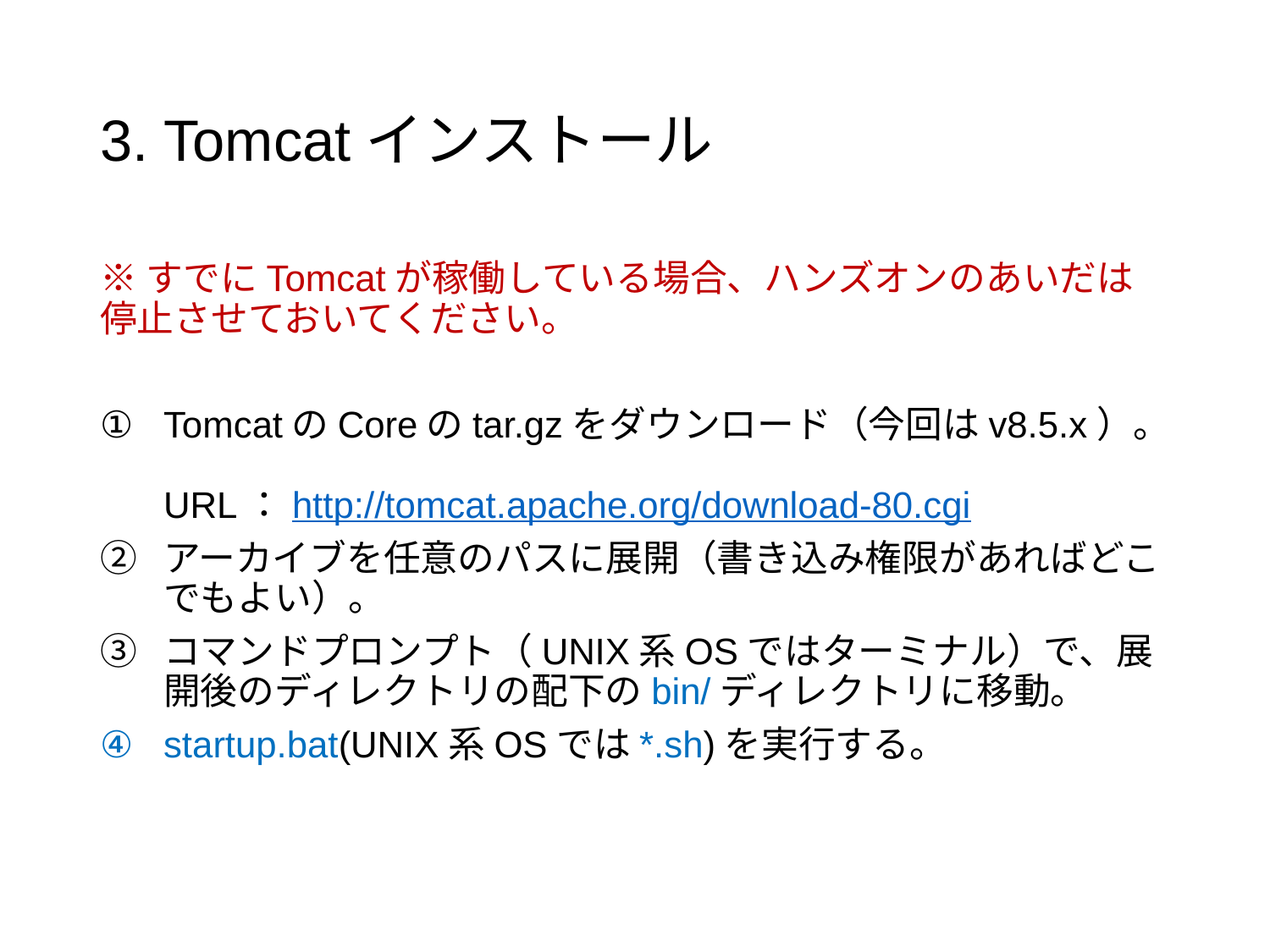

# 3. Tomcatインストール
※すでにTomcatが稼働している場合、ハンズオンのあいだは停止させておいてください。

TomcatのCoreのtar.gzをダウンロード（今回はv8.5.x）。
URL：http://tomcat.apache.org/download-80.cgi
アーカイブを任意のパスに展開（書き込み権限があればどこでもよい）。
コマンドプロンプト（UNIX系OSではターミナル）で、展開後のディレクトリの配下のbin/ディレクトリに移動。
startup.bat(UNIX系OSでは*.sh)を実行する。